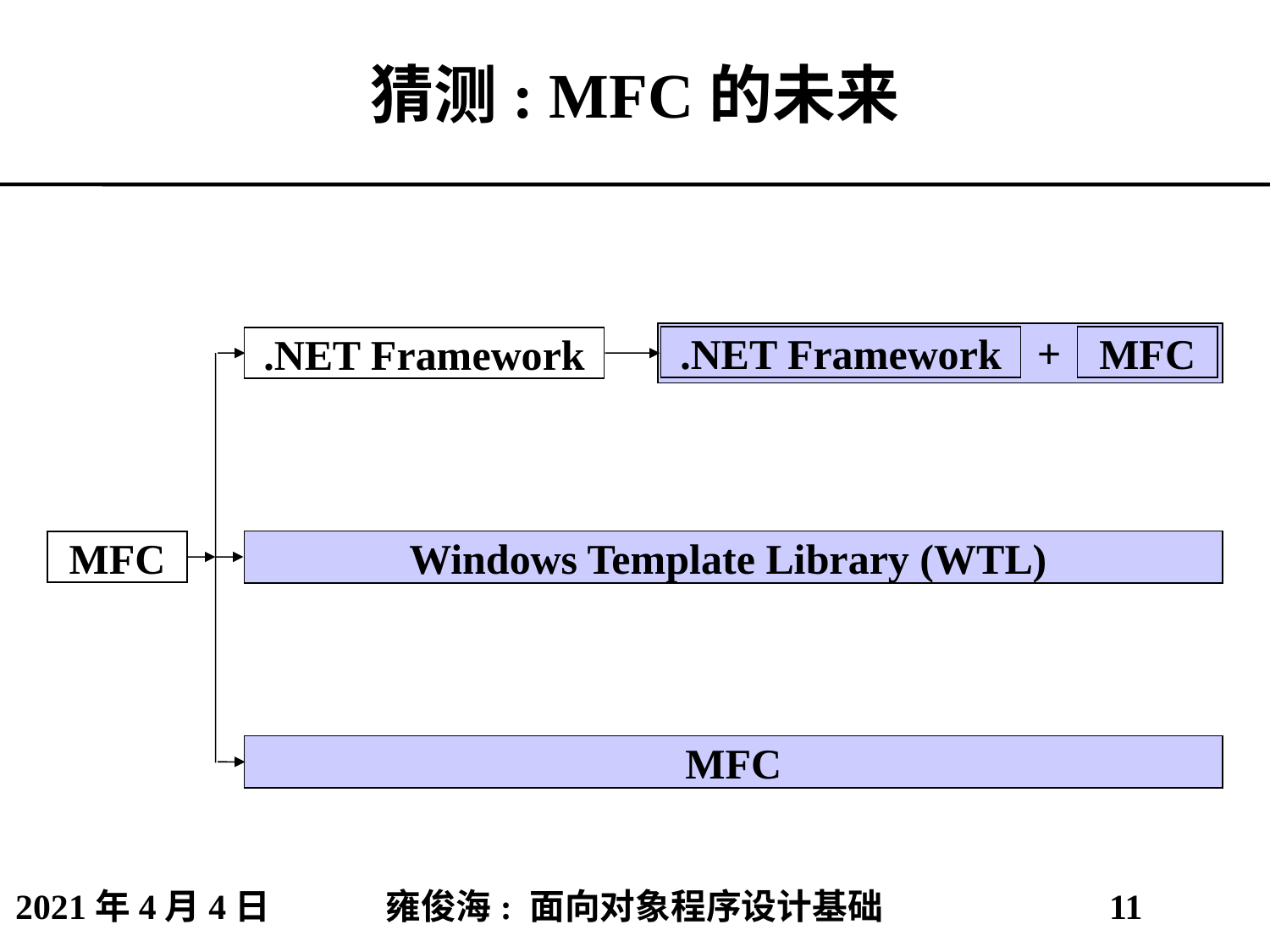

# 猜测: MFC的未来

.NET Framework
+
MFC
.NET Framework

MFC
Windows Template Library (WTL)

MFC

2021年4月4日
雍俊海: 面向对象程序设计基础
11